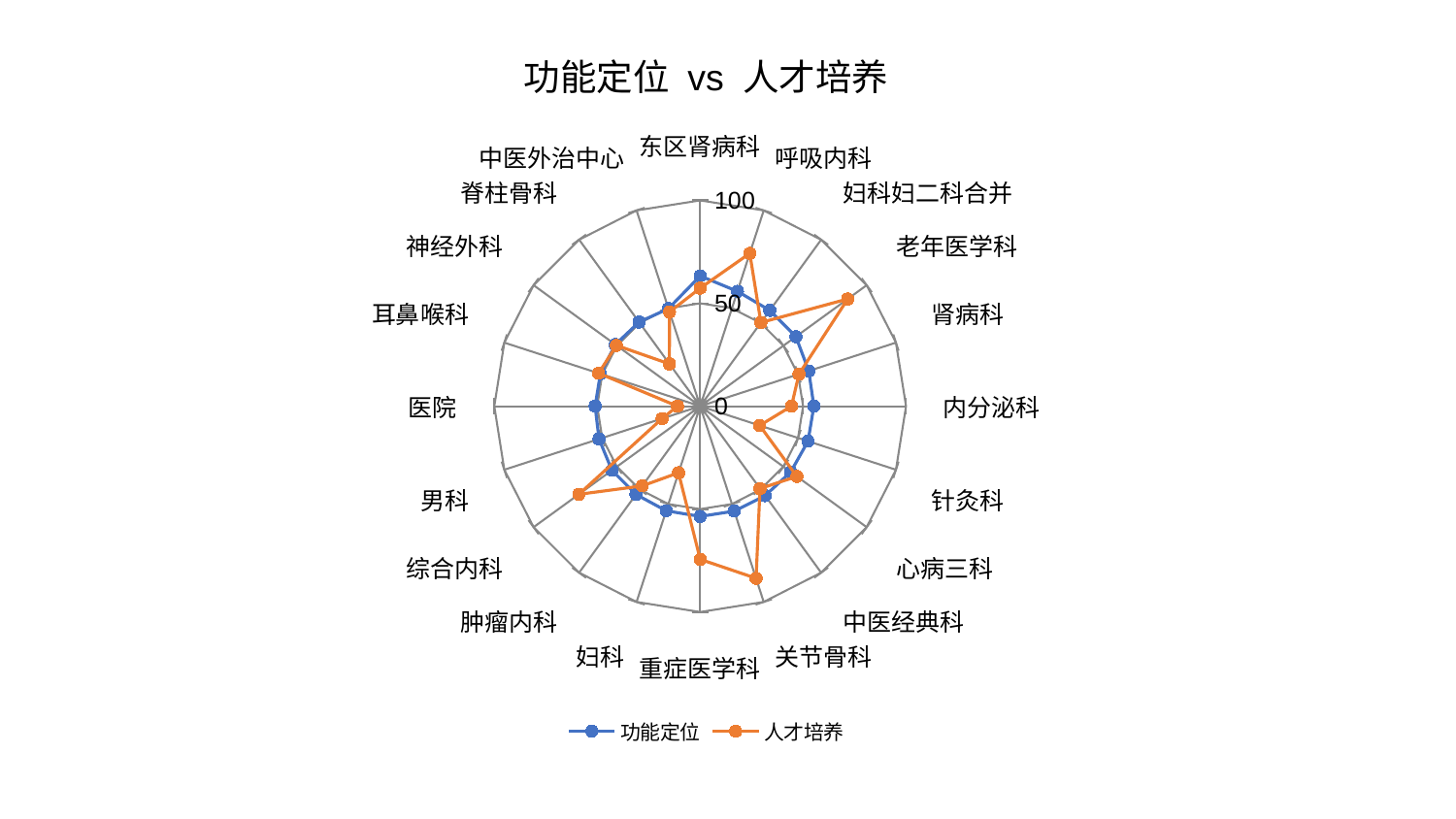

### Chart: 功能定位 vs 人才培养

| Category | 功能定位 | 人才培养 |
|---|---|---|
| 东区肾病科 | 63.30223822156812 | 57.35904603315578 |
| 呼吸内科 | 58.66552383752044 | 78.07417387151877 |
| 妇科妇二科合并 | 57.56633934828086 | 50.24425325325809 |
| 老年医学科 | 57.5005130173569 | 88.62706083143094 |
| 肾病科 | 55.49157474396059 | 50.49422442400587 |
| 内分泌科 | 55.24918385065608 | 44.35320345987578 |
| 针灸科 | 55.10766882288503 | 30.43203052854245 |
| 心病三科 | 54.396526994773254 | 58.10938146584542 |
| 中医经典科 | 53.74037285905126 | 49.48757536587413 |
| 关节骨科 | 53.59959479513287 | 87.93327396862192 |
| 重症医学科 | 53.57167489317235 | 74.4405846431161 |
| 妇科 | 53.43984048939096 | 34.03725025539227 |
| 肿瘤内科 | 53.02735859274447 | 47.87860194961837 |
| 综合内科 | 52.98578958349545 | 72.88131108780657 |
| 男科 | 51.662744572876285 | 19.407874766638603 |
| 医院 | 51.016411180410294 | 11.02806607686307 |
| 耳鼻喉科 | 50.94171348380895 | 51.86389617000225 |
| 神经外科 | 50.93186253795198 | 50.28647623991236 |
| 脊柱骨科 | 50.50903828679294 | 25.423577364627732 |
| 中医外治中心 | 49.87508216478664 | 48.18053619811675 |
42